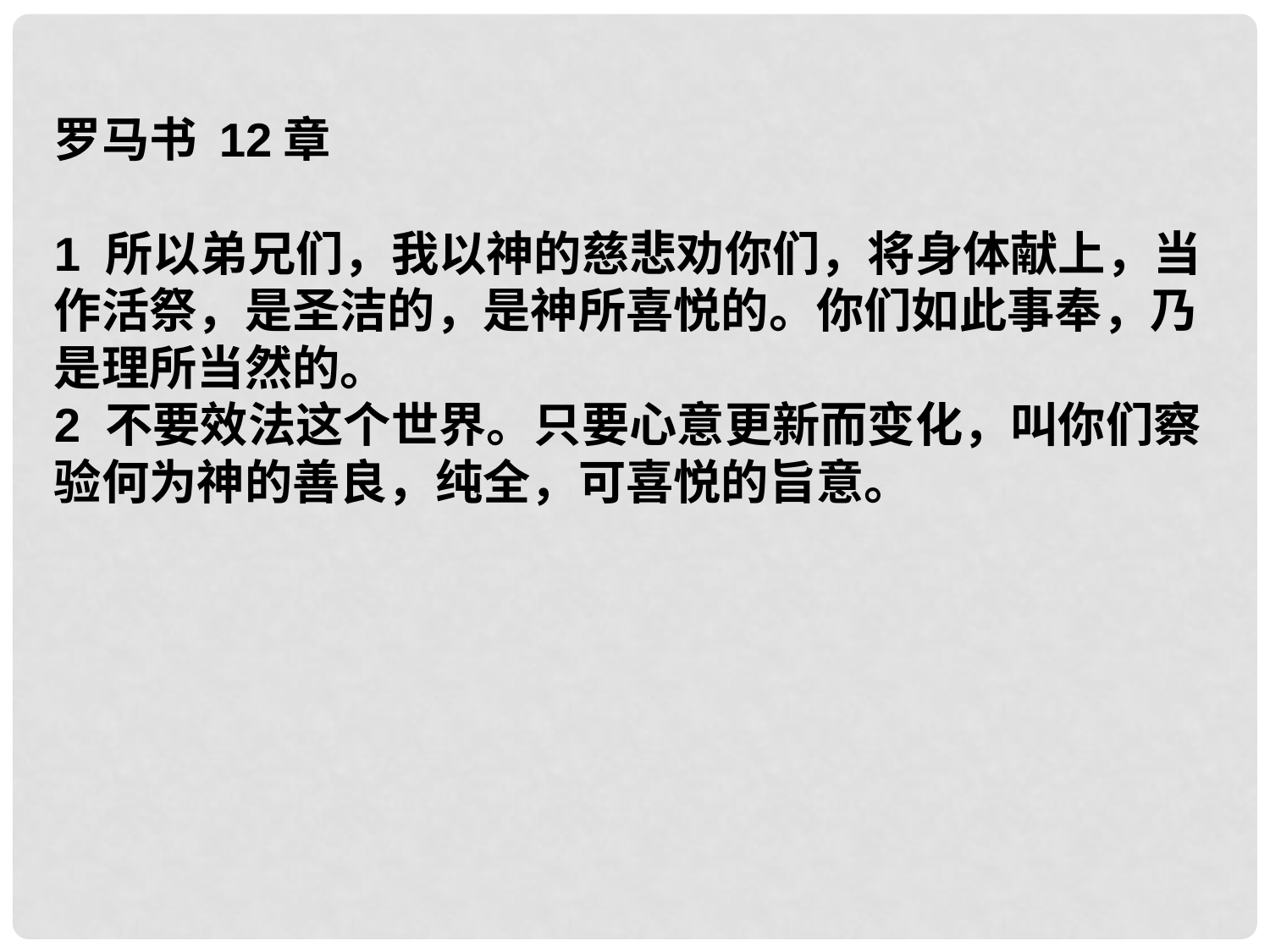

罗马书 12章

1 所以弟兄们，我以神的慈悲劝你们，将身体献上，当作活祭，是圣洁的，是神所喜悦的。你们如此事奉，乃是理所当然的。
2 不要效法这个世界。只要心意更新而变化，叫你们察验何为神的善良，纯全，可喜悦的旨意。